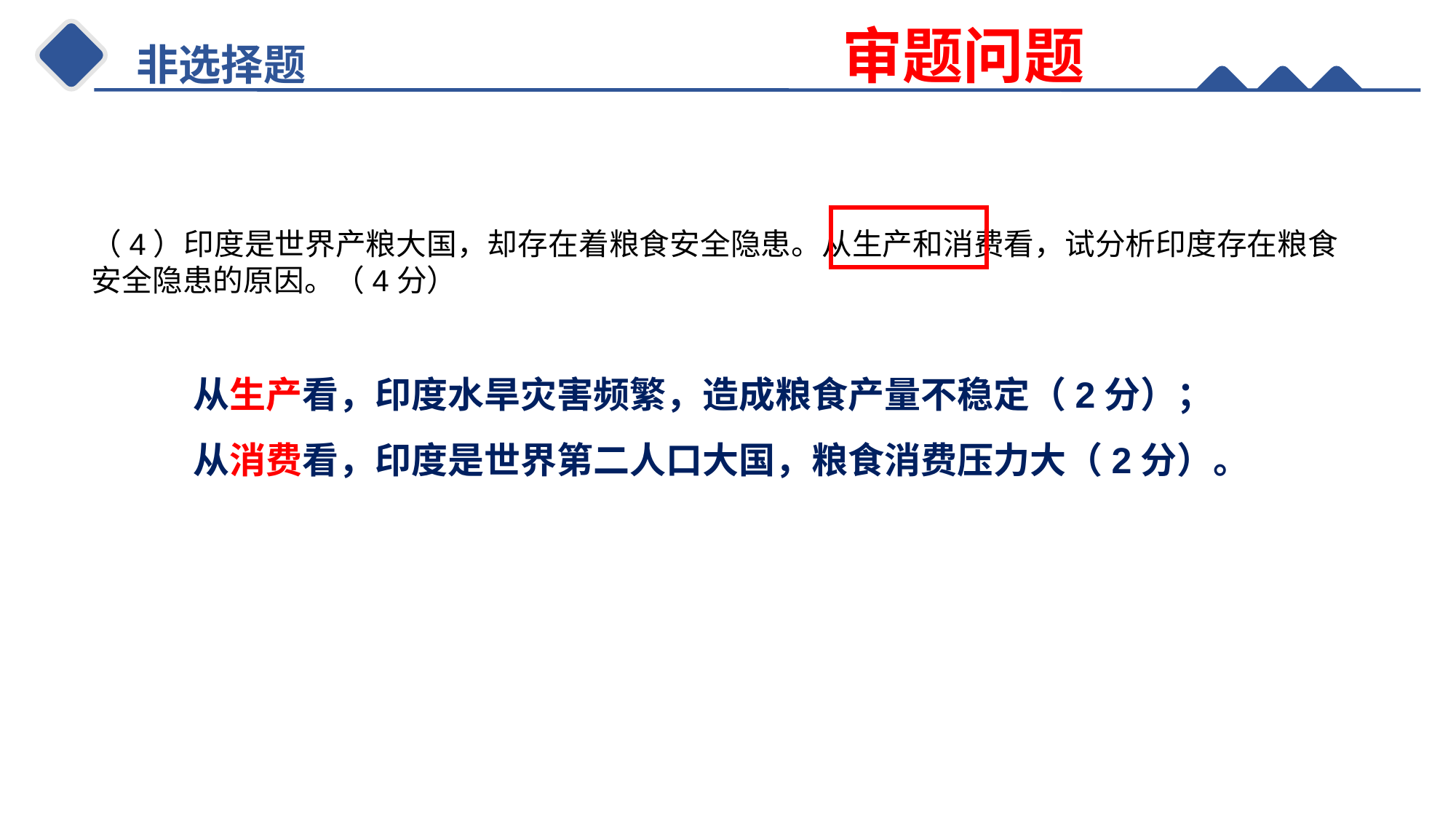

审题问题

（4）印度是世界产粮大国，却存在着粮食安全隐患。从生产和消费看，试分析印度存在粮食安全隐患的原因。（4分）
从生产看，印度水旱灾害频繁，造成粮食产量不稳定（2分）；
从消费看，印度是世界第二人口大国，粮食消费压力大（2分）。